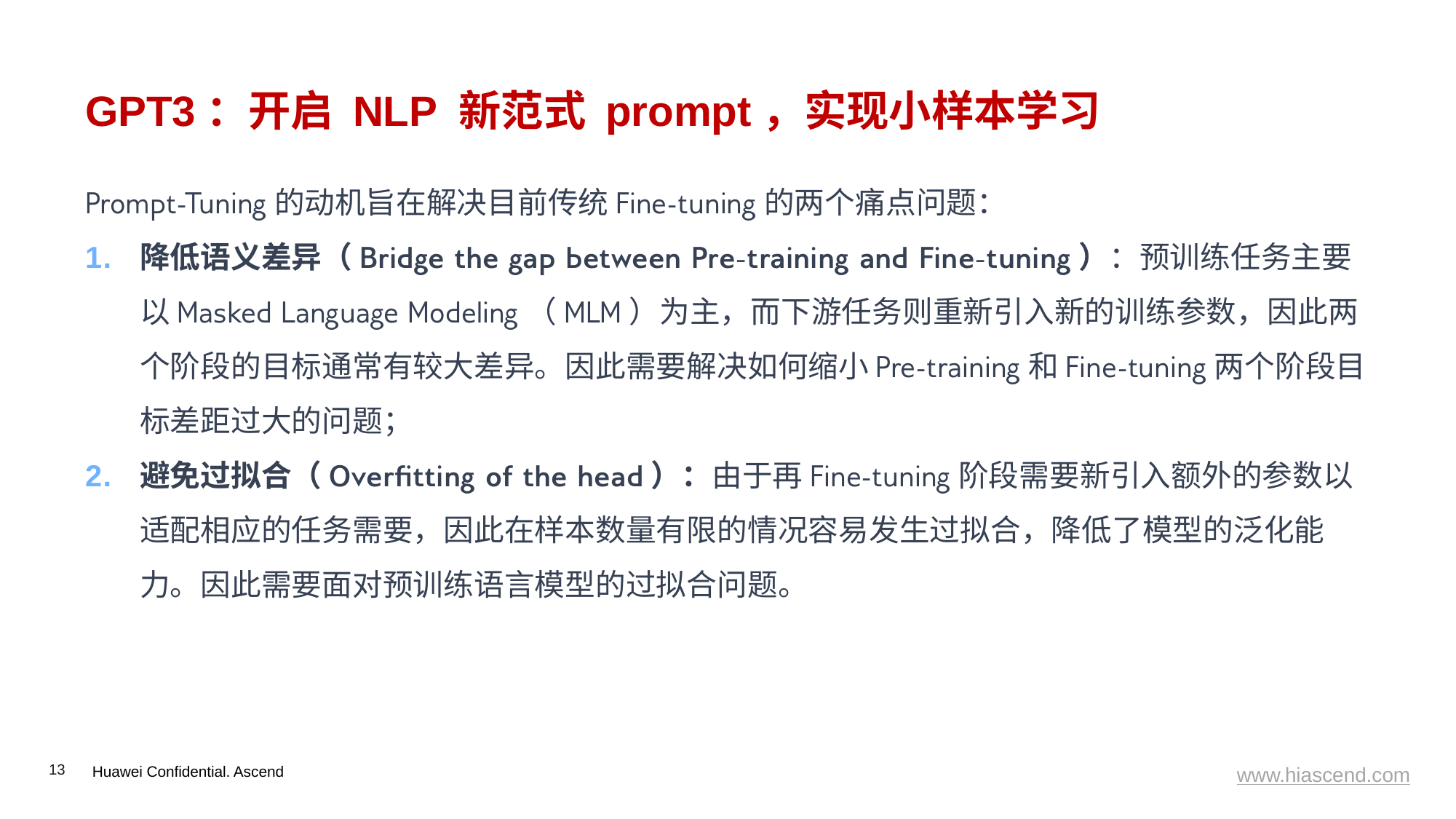

# GPT3：开启 NLP 新范式 prompt，实现小样本学习
Prompt-Tuning的动机旨在解决目前传统Fine-tuning的两个痛点问题：
降低语义差异（Bridge the gap between Pre-training and Fine-tuning）：预训练任务主要以Masked Language Modeling（MLM）为主，而下游任务则重新引入新的训练参数，因此两个阶段的目标通常有较大差异。因此需要解决如何缩小Pre-training和Fine-tuning两个阶段目标差距过大的问题；
避免过拟合（Overfitting of the head）：由于再Fine-tuning阶段需要新引入额外的参数以适配相应的任务需要，因此在样本数量有限的情况容易发生过拟合，降低了模型的泛化能力。因此需要面对预训练语言模型的过拟合问题。